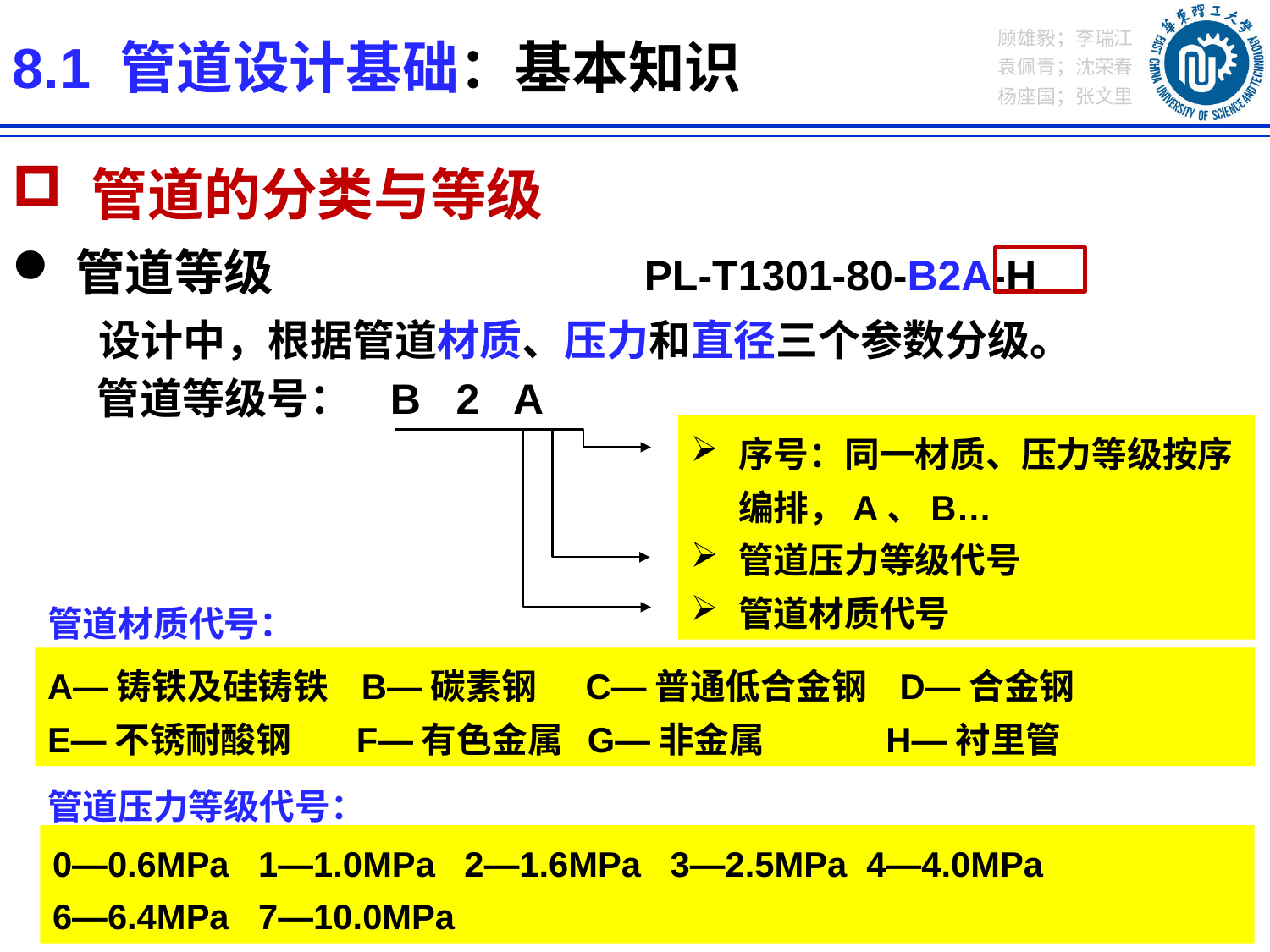

8.1 管道设计基础：基本知识
 管道的分类与等级
管道等级                                PL-T1301-80-B2A-H
        设计中，根据管道材质、压力和直径三个参数分级。

管道等级号：   B   2   A
序号：同一材质、压力等级按序编排，A、B…
管道压力等级代号
管道材质代号
管道材质代号：
A—铸铁及硅铸铁   B—碳素钢     C—普通低合金钢   D—合金钢
E—不锈耐酸钢       F—有色金属  G—非金属              H—衬里管
管道压力等级代号：
0—0.6MPa   1—1.0MPa   2—1.6MPa   3—2.5MPa  4—4.0MPa
6—6.4MPa   7—10.0MPa